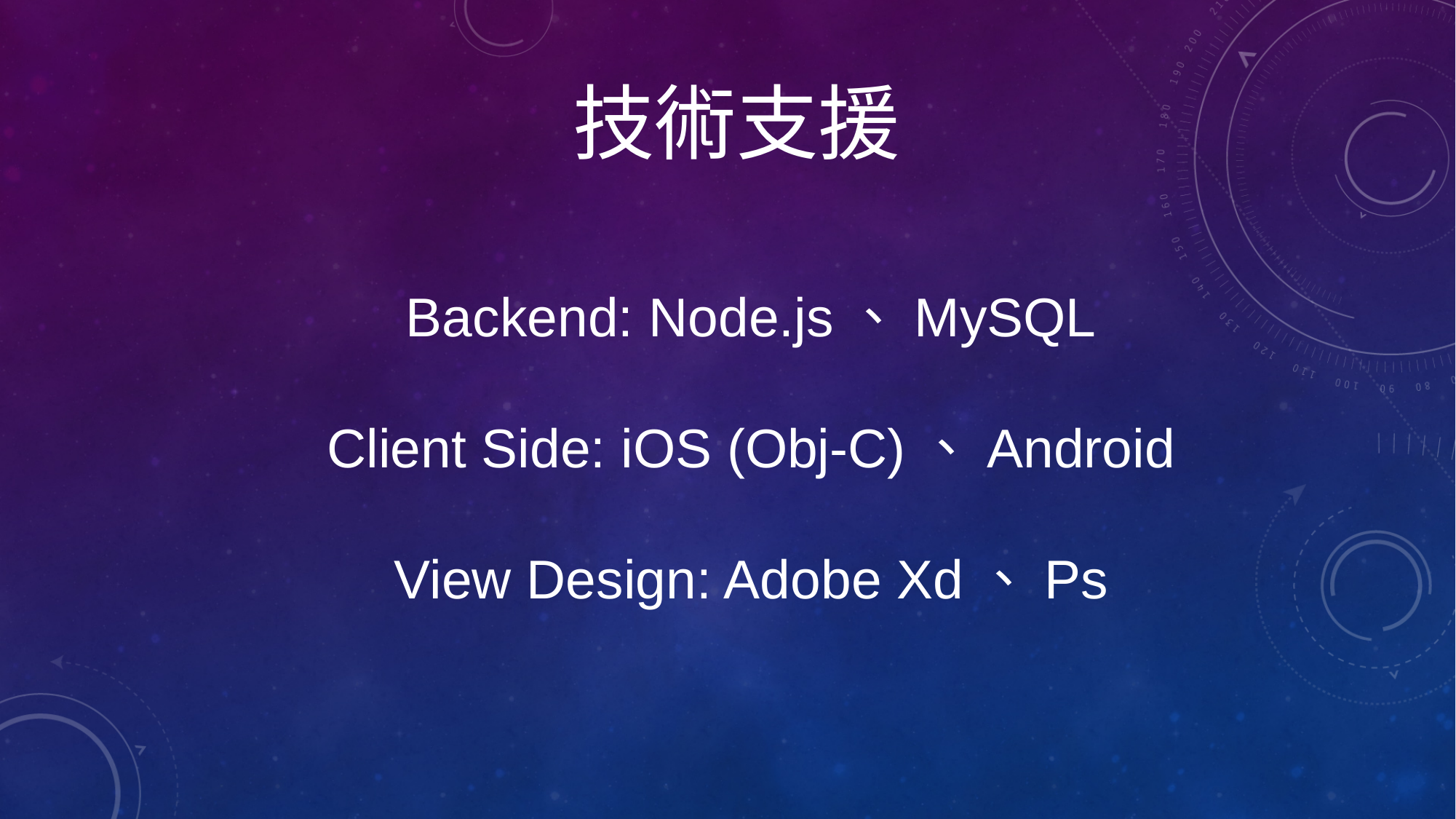

技術支援
Backend: Node.js、MySQL

Client Side: iOS (Obj-C)、Android

View Design: Adobe Xd、Ps